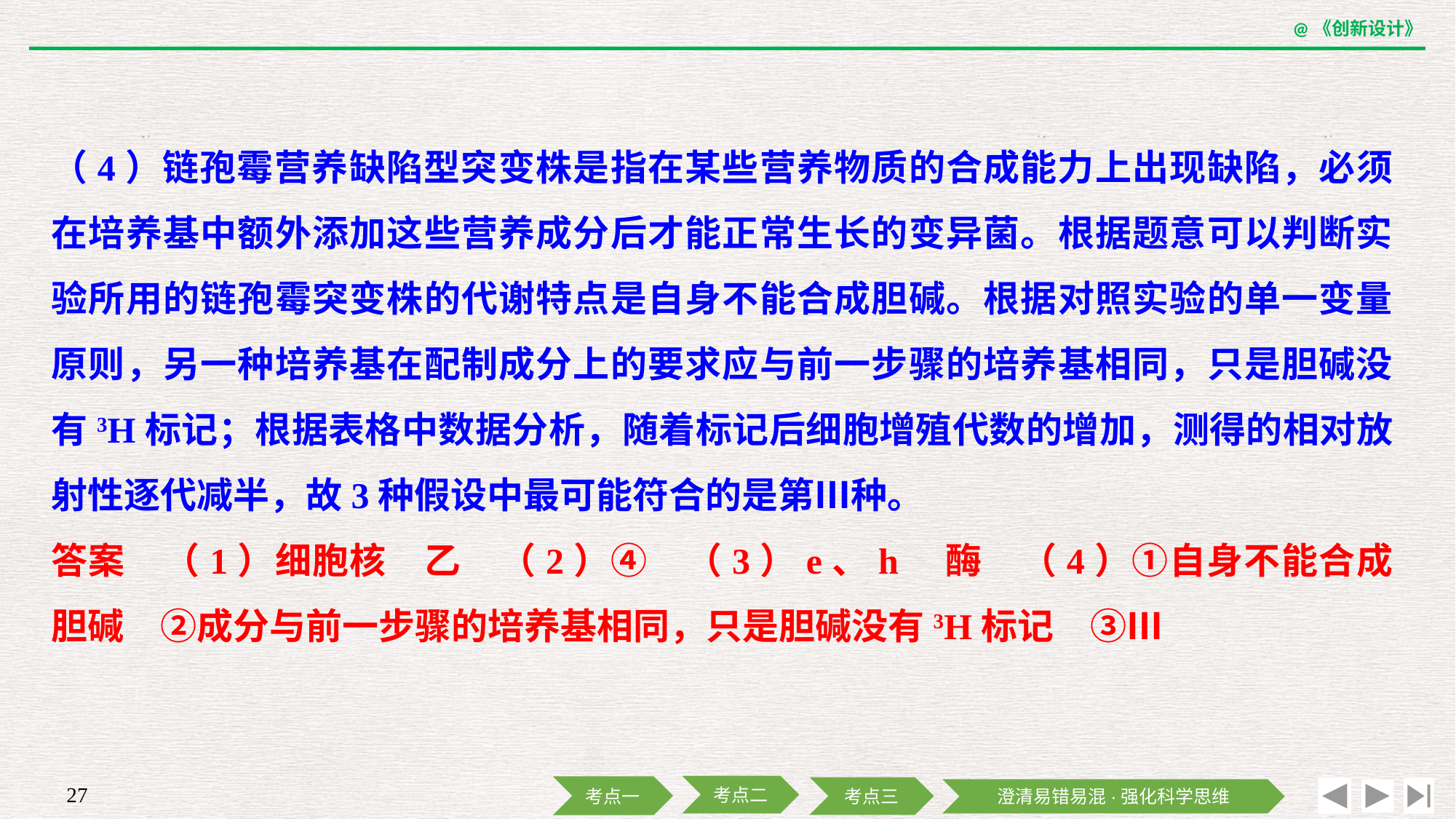

（4）链孢霉营养缺陷型突变株是指在某些营养物质的合成能力上出现缺陷，必须在培养基中额外添加这些营养成分后才能正常生长的变异菌。根据题意可以判断实验所用的链孢霉突变株的代谢特点是自身不能合成胆碱。根据对照实验的单一变量原则，另一种培养基在配制成分上的要求应与前一步骤的培养基相同，只是胆碱没有3H标记；根据表格中数据分析，随着标记后细胞增殖代数的增加，测得的相对放射性逐代减半，故3种假设中最可能符合的是第Ⅲ种。
答案　（1）细胞核　乙　（2）④　（3）e、h　酶　（4）①自身不能合成胆碱　②成分与前一步骤的培养基相同，只是胆碱没有3H标记　③Ⅲ